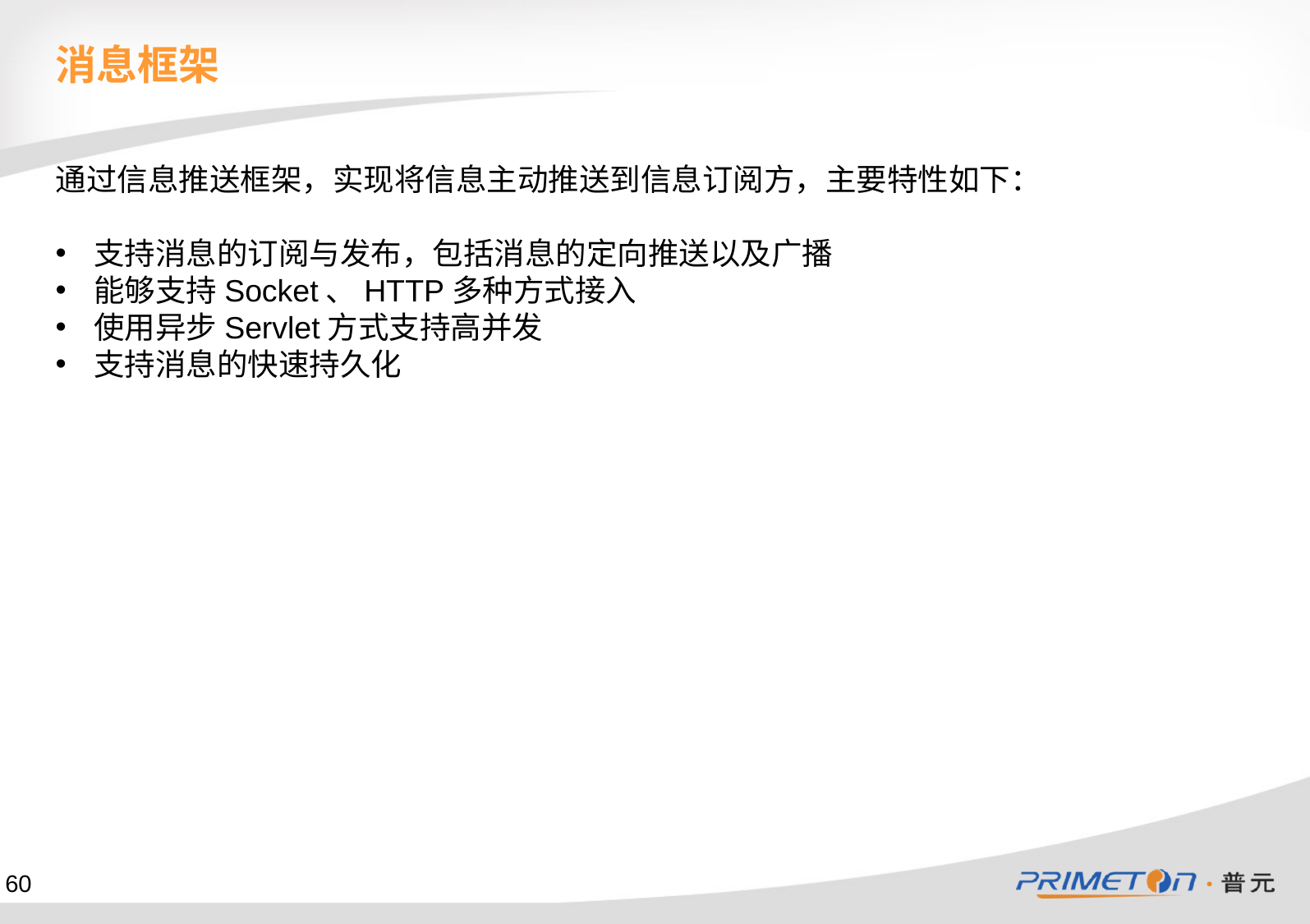

消息框架
通过信息推送框架，实现将信息主动推送到信息订阅方，主要特性如下：

支持消息的订阅与发布，包括消息的定向推送以及广播
能够支持Socket、HTTP多种方式接入
使用异步Servlet方式支持高并发
支持消息的快速持久化
60